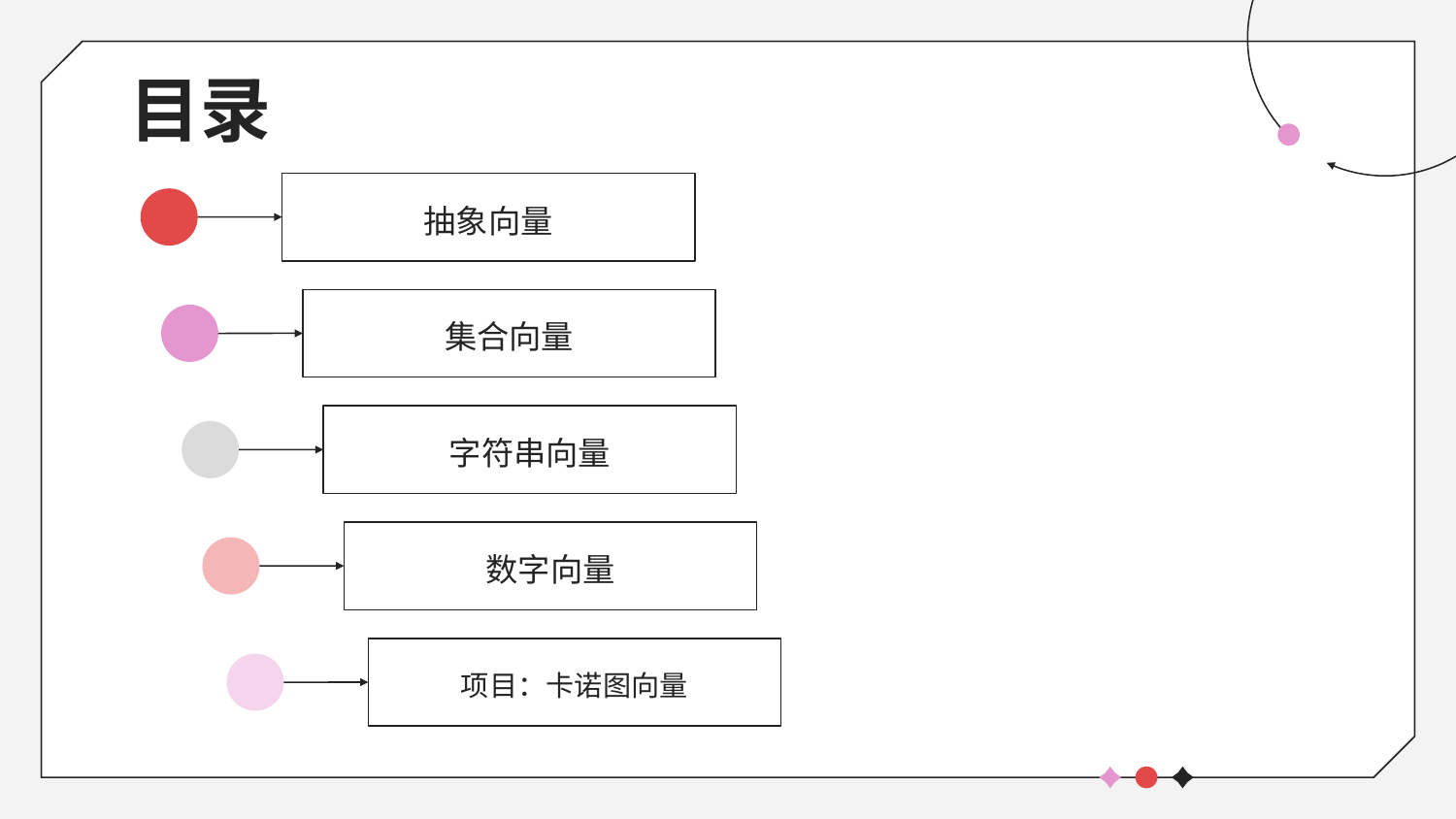

# 目录
抽象向量

集合向量

字符串向量

数字向量

项目：卡诺图向量